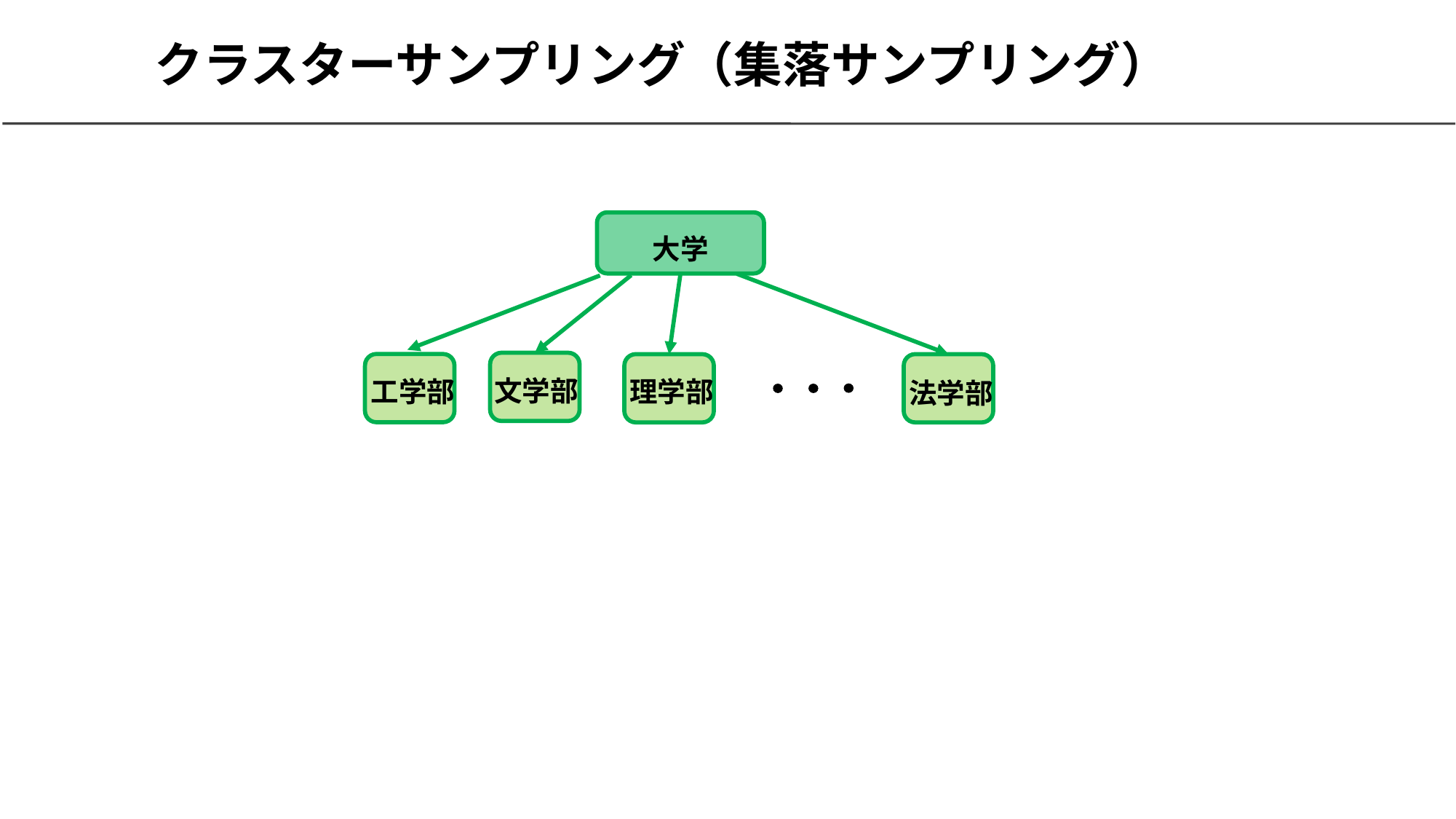

# クラスターサンプリング（集落サンプリング）

大学

文学部
工学部
理学部
法学部